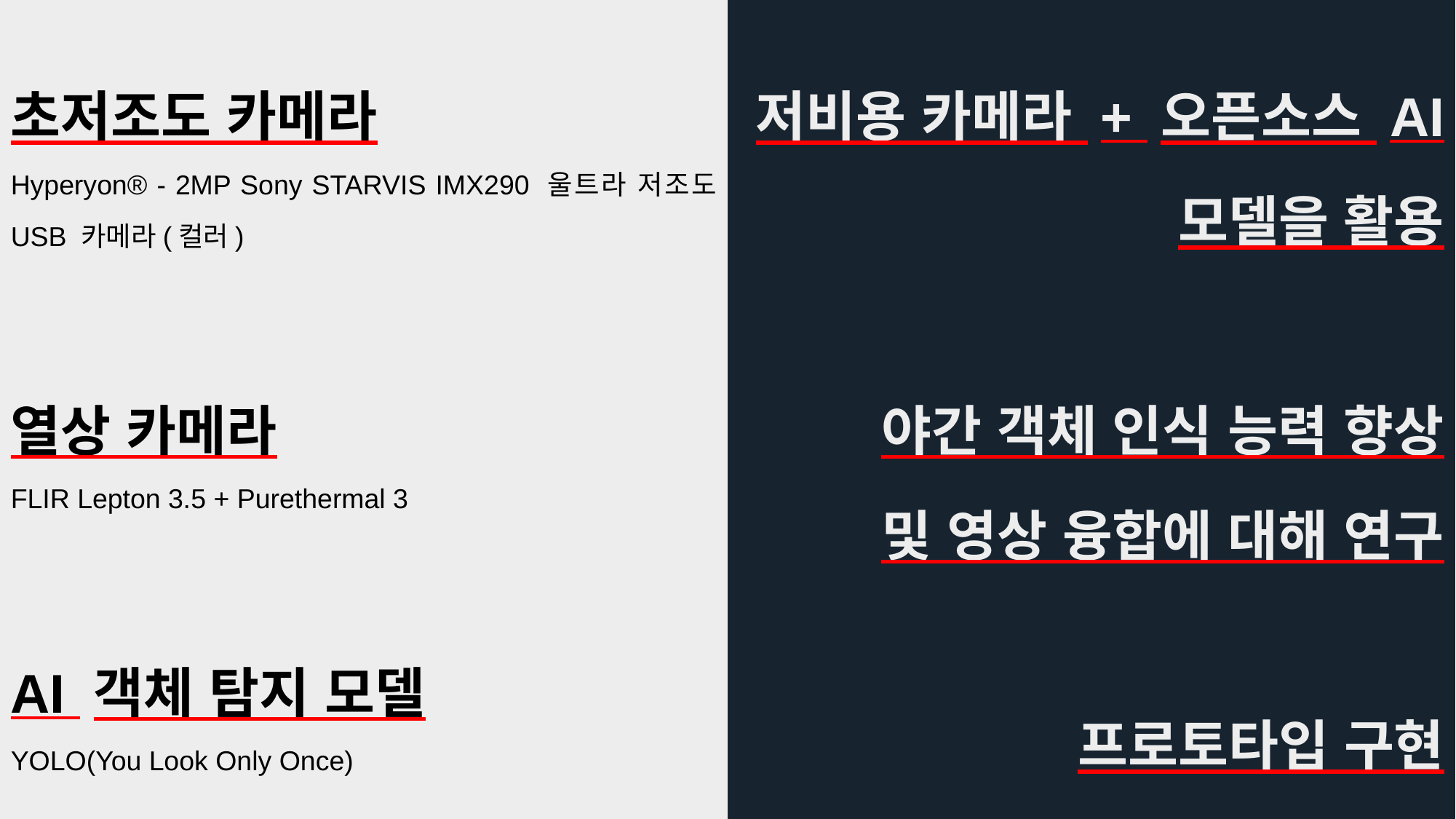

초저조도 카메라
Hyperyon® - 2MP Sony STARVIS IMX290 울트라 저조도 USB 카메라(컬러)

열상 카메라
FLIR Lepton 3.5 + Purethermal 3

AI 객체 탐지 모델
YOLO(You Look Only Once)
저비용 카메라 + 오픈소스 AI 모델을 활용

야간 객체 인식 능력 향상
및 영상 융합에 대해 연구

프로토타입 구현